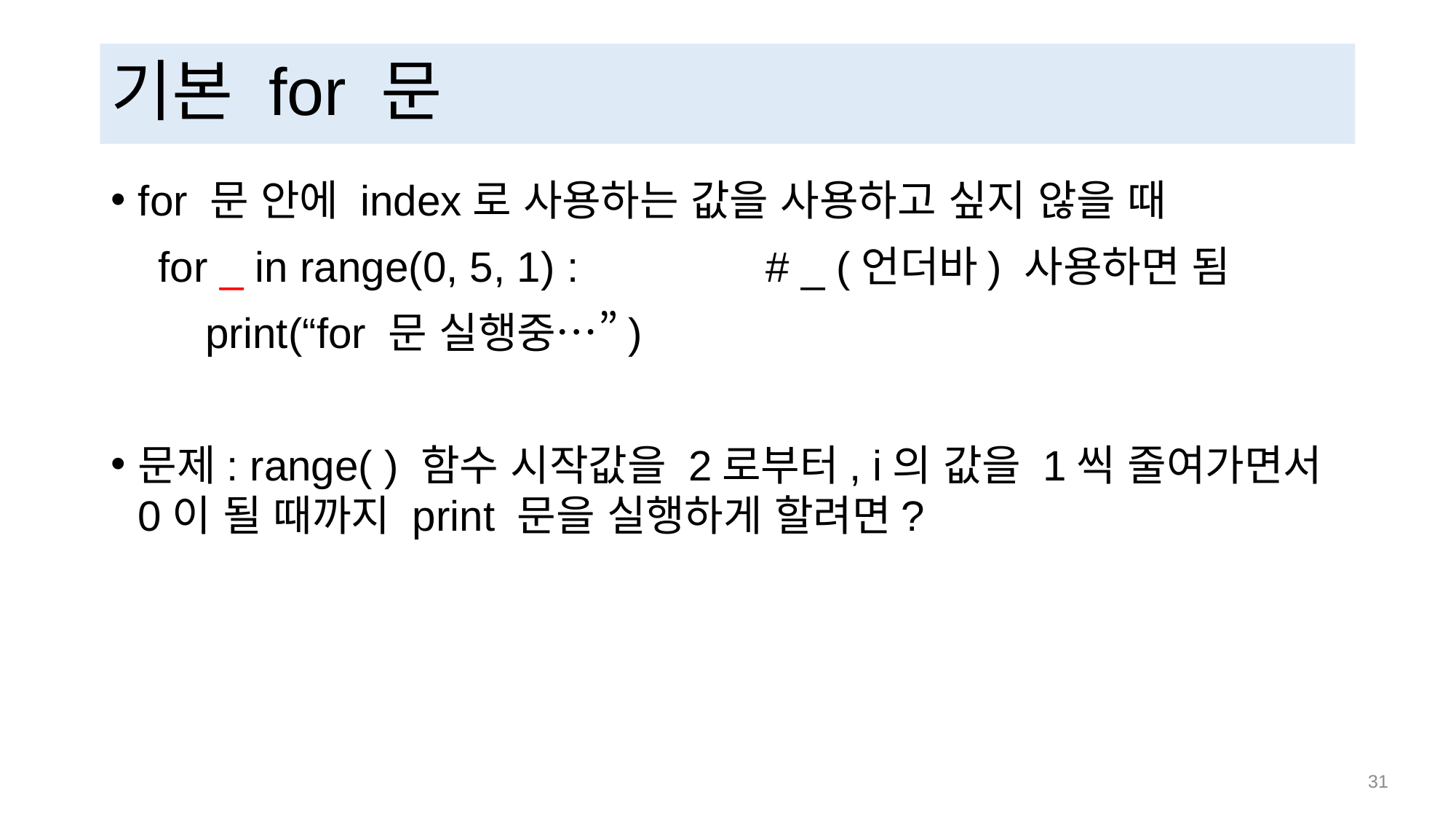

# 기본 for 문
for 문 안에 index로 사용하는 값을 사용하고 싶지 않을 때
    for _ in range(0, 5, 1) : 		# _ (언더바) 사용하면 됨
        print(“for 문 실행중…”)

문제: range( ) 함수 시작값을 2로부터, i의 값을 1씩 줄여가면서 0이 될 때까지 print 문을 실행하게 할려면?

 31